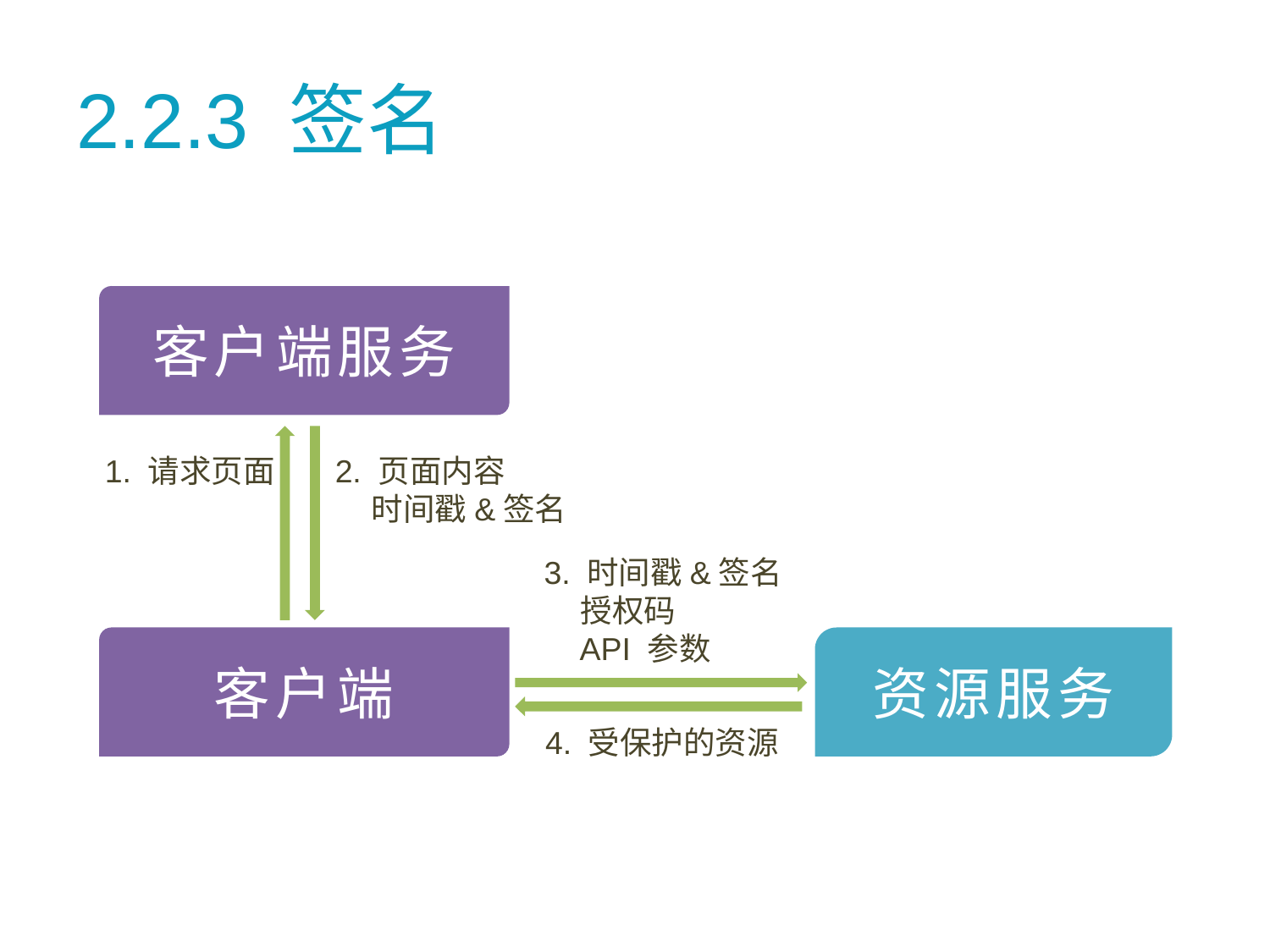

# 2.2.3 签名
客户端服务

1. 请求页面

2. 页面内容
    时间戳&签名
3. 时间戳&签名
    授权码
    API 参数

客户端
资源服务

4. 受保护的资源